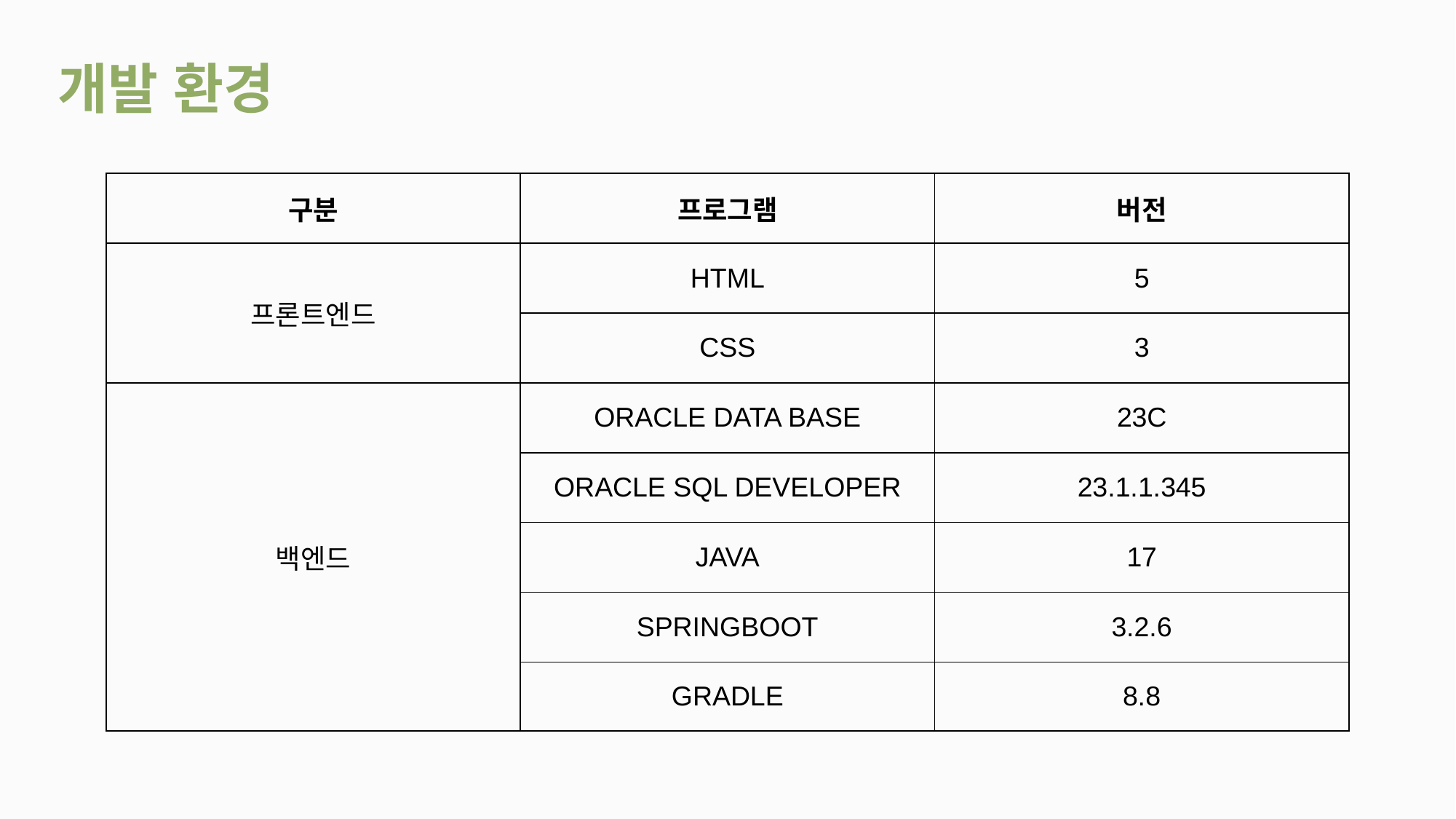

# 개발 환경
| 구분 | 프로그램 | 버전 |
| --- | --- | --- |
| 프론트엔드 | HTML | 5 |
|  | CSS | 3 |
| 백엔드 | ORACLE DATA BASE | 23C |
|  | ORACLE SQL DEVELOPER | 23.1.1.345 |
|  | JAVA | 17 |
|  | SPRINGBOOT | 3.2.6 |
|  | GRADLE | 8.8 |